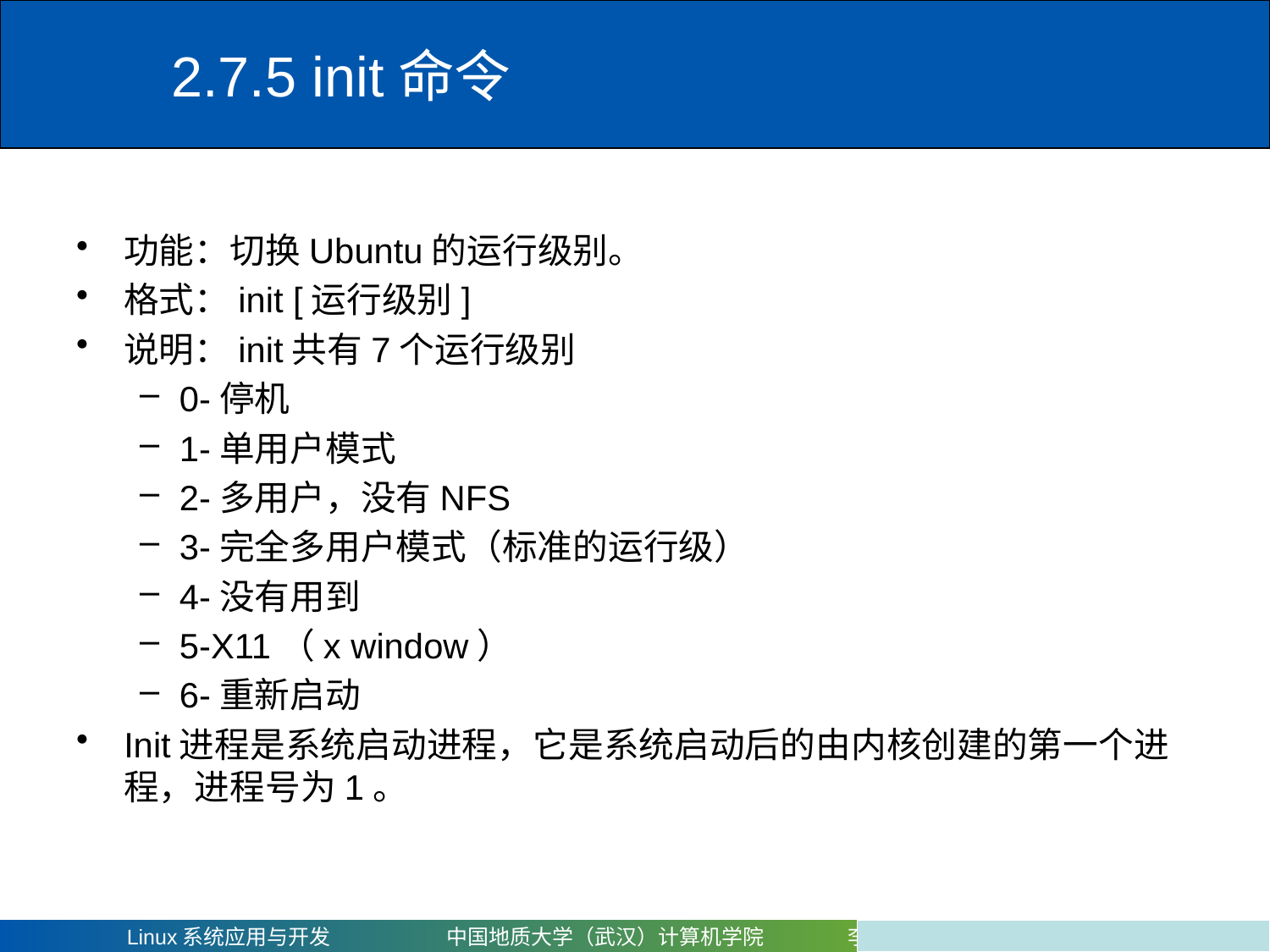

# 2.7.5 init命令
功能：切换Ubuntu的运行级别。
格式：init [运行级别]
说明：init共有7个运行级别
0-停机
1-单用户模式
2-多用户，没有NFS
3-完全多用户模式（标准的运行级）
4-没有用到
5-X11（x window）
6-重新启动
Init进程是系统启动进程，它是系统启动后的由内核创建的第一个进程，进程号为1。